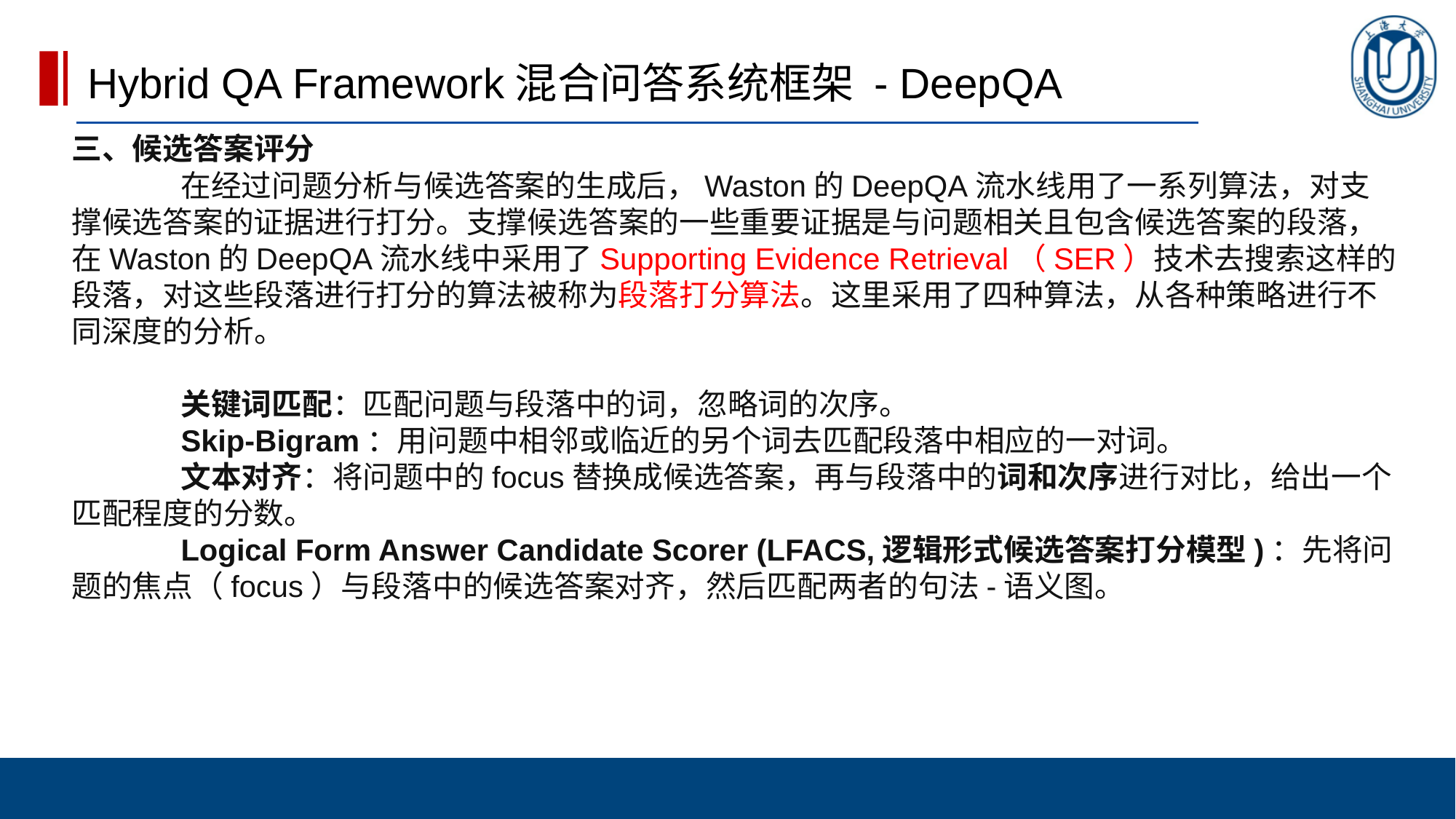

Hybrid QA Framework混合问答系统框架 - DeepQA
三、候选答案评分
	在经过问题分析与候选答案的生成后，Waston的DeepQA流水线用了一系列算法，对支撑候选答案的证据进行打分。支撑候选答案的一些重要证据是与问题相关且包含候选答案的段落，在Waston的DeepQA流水线中采用了Supporting Evidence Retrieval（SER）技术去搜索这样的段落，对这些段落进行打分的算法被称为段落打分算法。这里采用了四种算法，从各种策略进行不同深度的分析。

	关键词匹配：匹配问题与段落中的词，忽略词的次序。
	Skip-Bigram：用问题中相邻或临近的另个词去匹配段落中相应的一对词。
	文本对齐：将问题中的focus替换成候选答案，再与段落中的词和次序进行对比，给出一个匹配程度的分数。
	Logical Form Answer Candidate Scorer (LFACS,逻辑形式候选答案打分模型)：先将问题的焦点（focus）与段落中的候选答案对齐，然后匹配两者的句法-语义图。